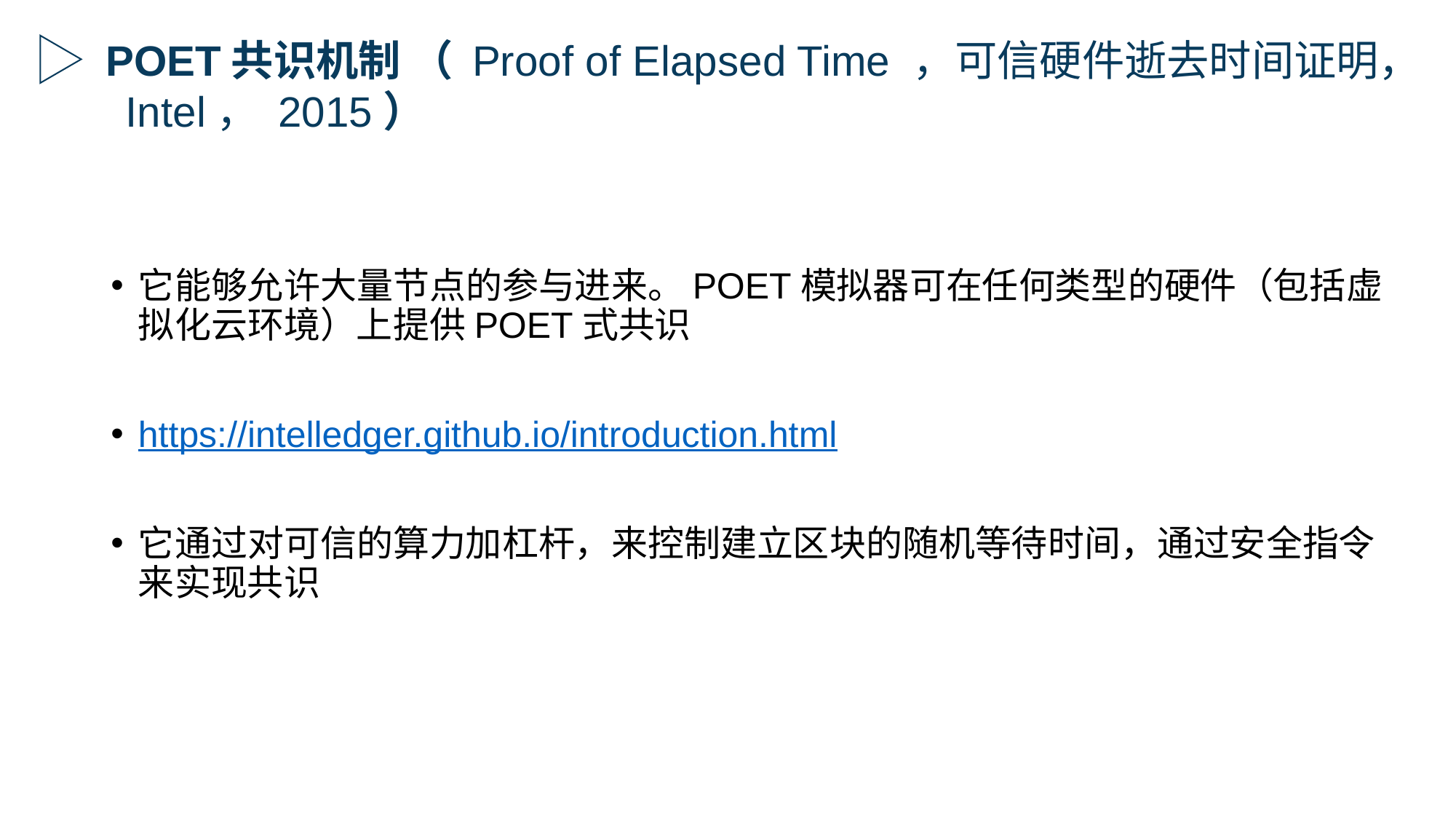

POET共识机制 （ Proof of Elapsed Time ，可信硬件逝去时间证明， Intel， 2015）

它能够允许大量节点的参与进来。POET模拟器可在任何类型的硬件（包括虚拟化云环境）上提供POET式共识

https://intelledger.github.io/introduction.html

它通过对可信的算力加杠杆，来控制建立区块的随机等待时间，通过安全指令来实现共识